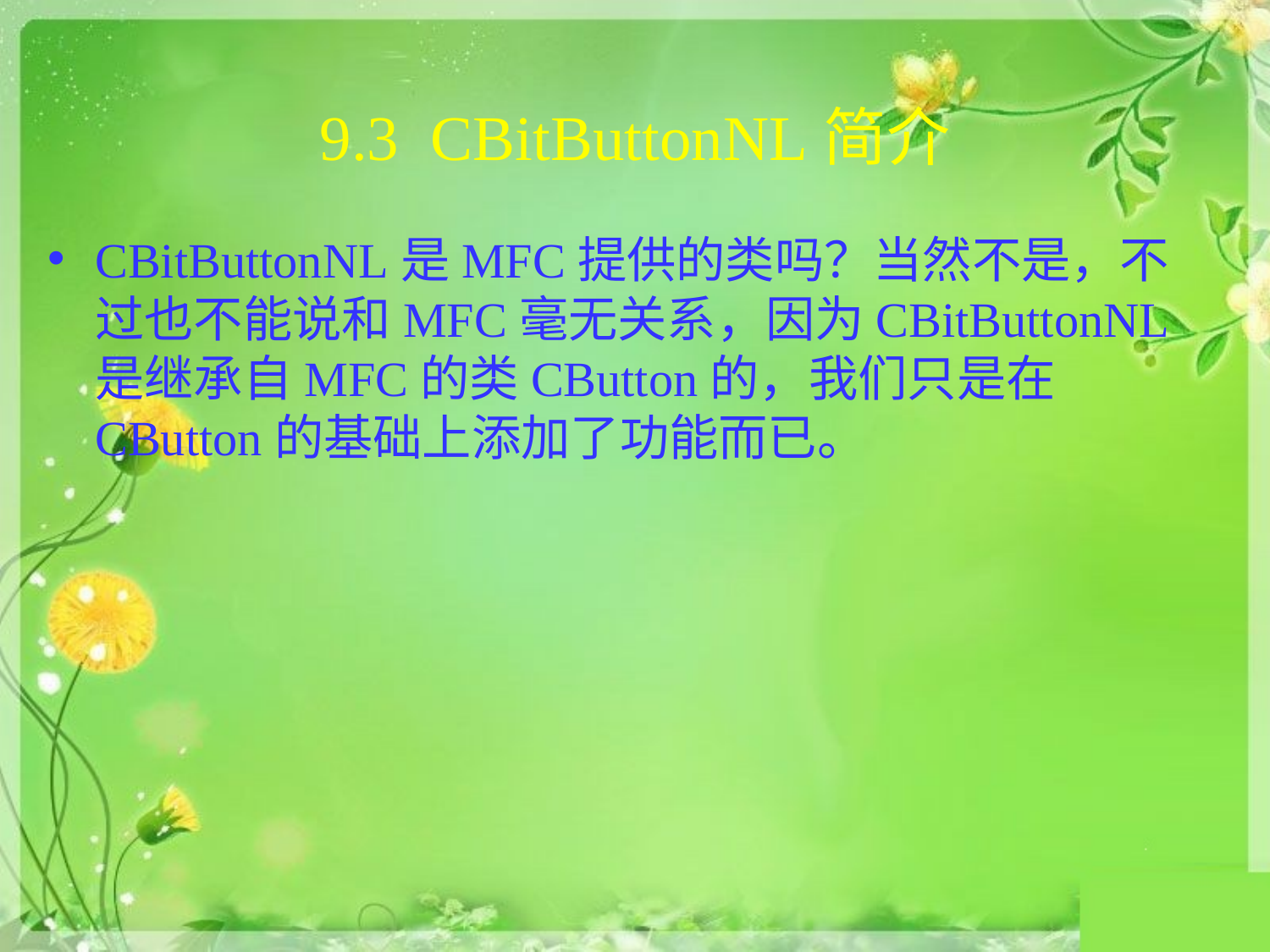

# 9.3  CBitButtonNL简介
CBitButtonNL是MFC提供的类吗？当然不是，不过也不能说和MFC毫无关系，因为CBitButtonNL是继承自MFC的类CButton的，我们只是在CButton的基础上添加了功能而已。